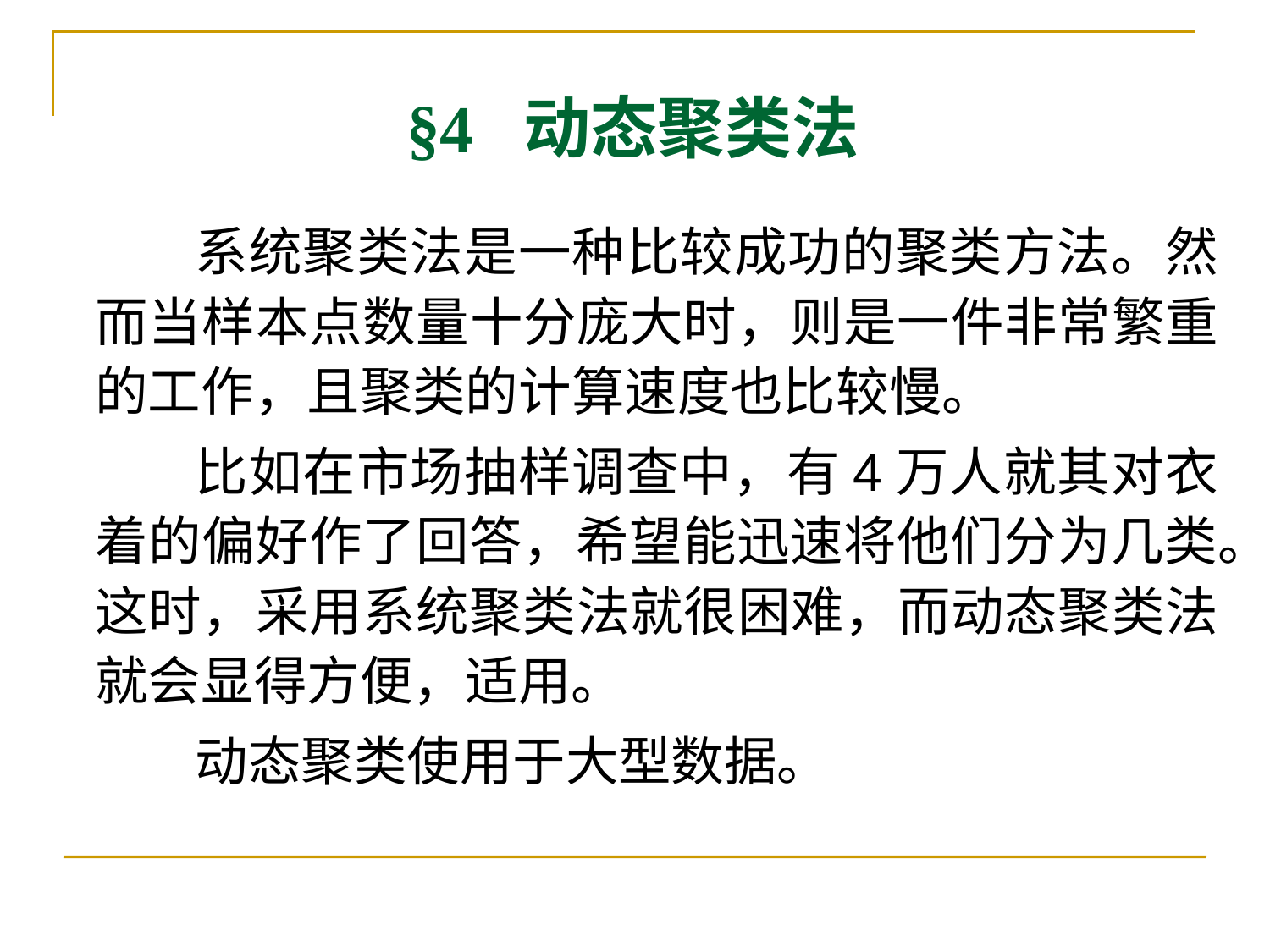

# §4  动态聚类法
系统聚类法是一种比较成功的聚类方法。然而当样本点数量十分庞大时，则是一件非常繁重的工作，且聚类的计算速度也比较慢。
比如在市场抽样调查中，有4万人就其对衣着的偏好作了回答，希望能迅速将他们分为几类。这时，采用系统聚类法就很困难，而动态聚类法就会显得方便，适用。
动态聚类使用于大型数据。